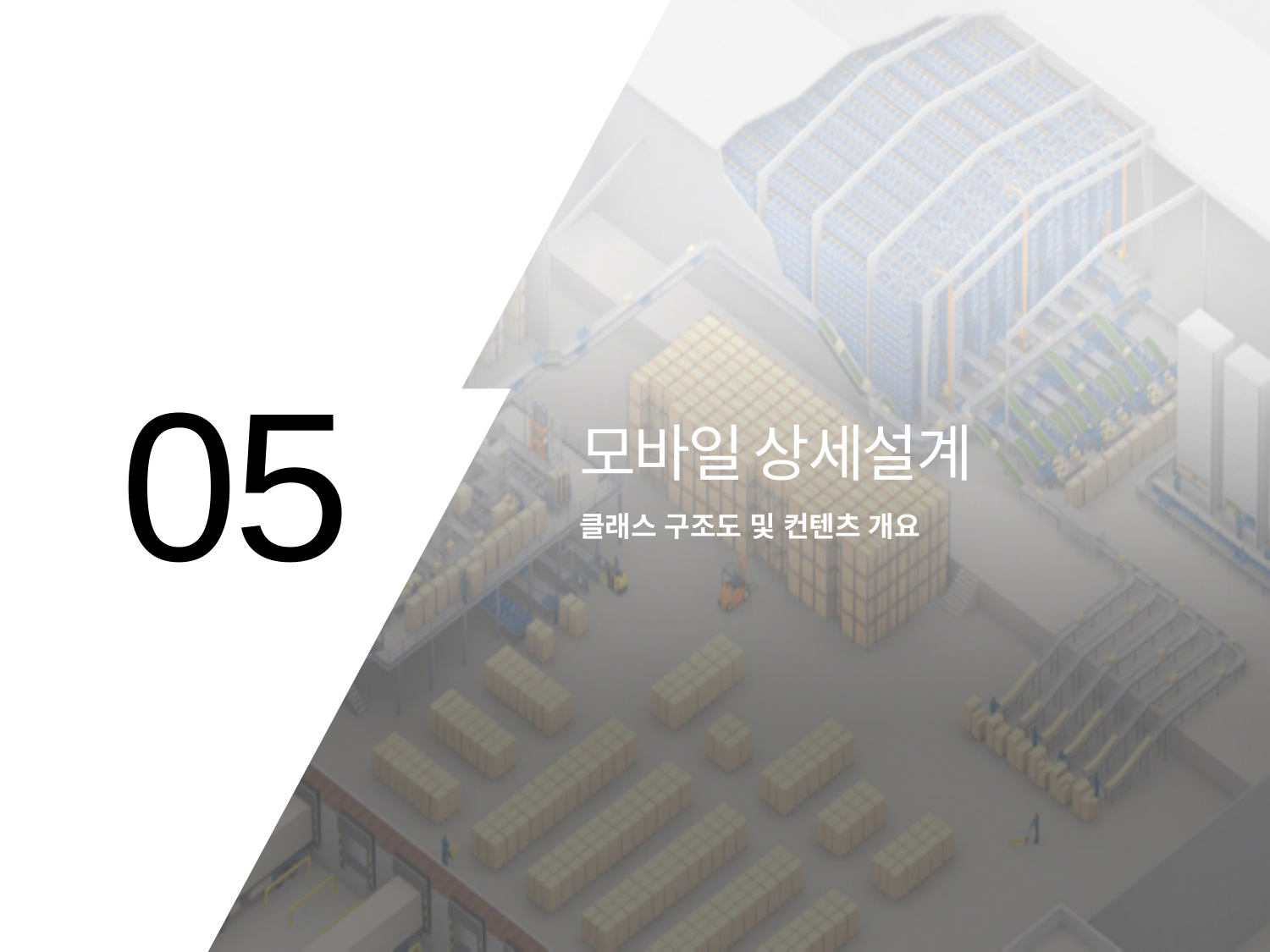

05
모바일 상세설계
클래스 구조도 및 컨텐츠 개요